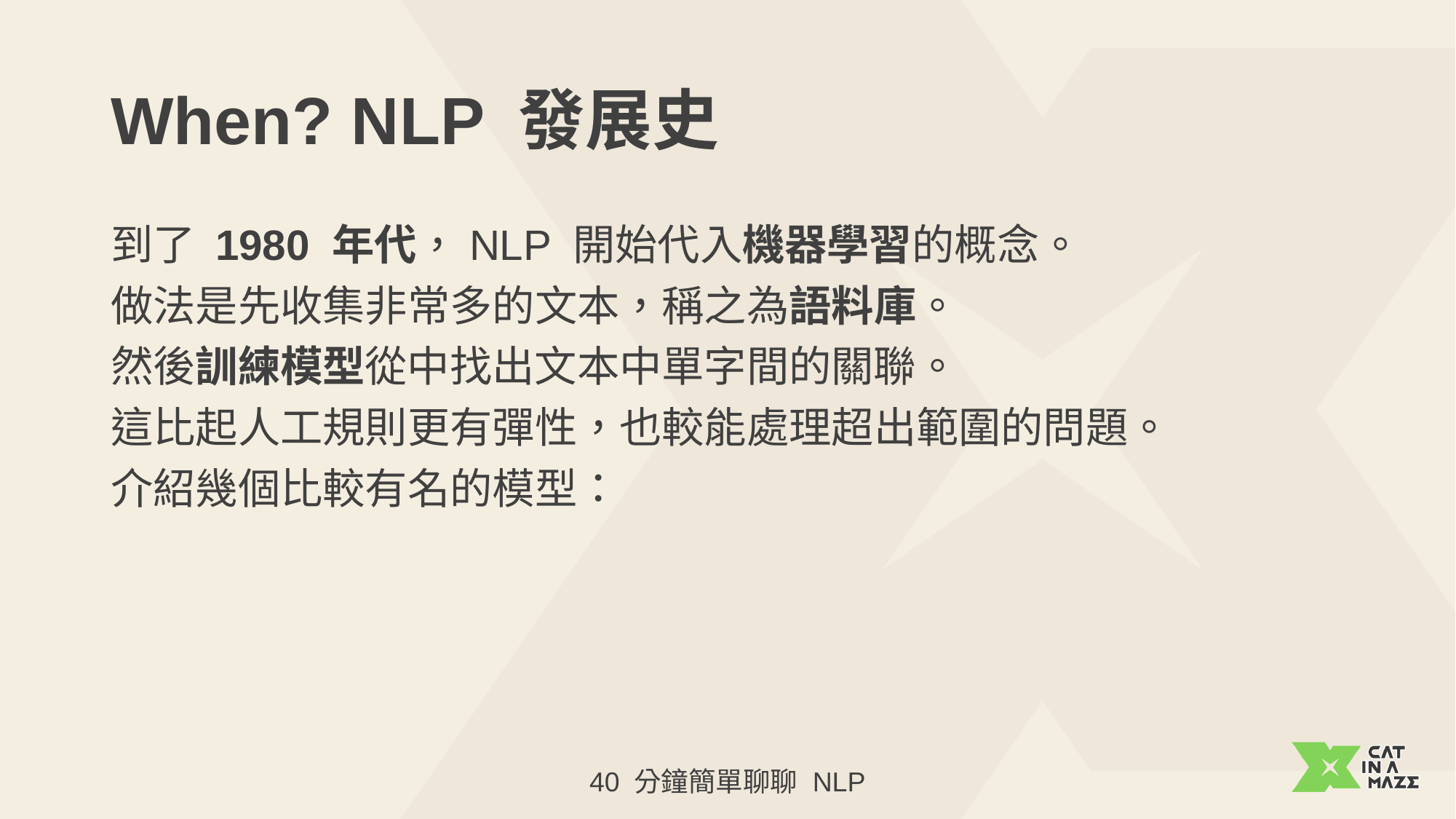

# When? NLP 發展史
到了 1980 年代，NLP 開始代入機器學習的概念。
做法是先收集非常多的文本，稱之為語料庫。
然後訓練模型從中找出文本中單字間的關聯。
這比起人工規則更有彈性，也較能處理超出範圍的問題。
介紹幾個比較有名的模型：
40 分鐘簡單聊聊 NLP